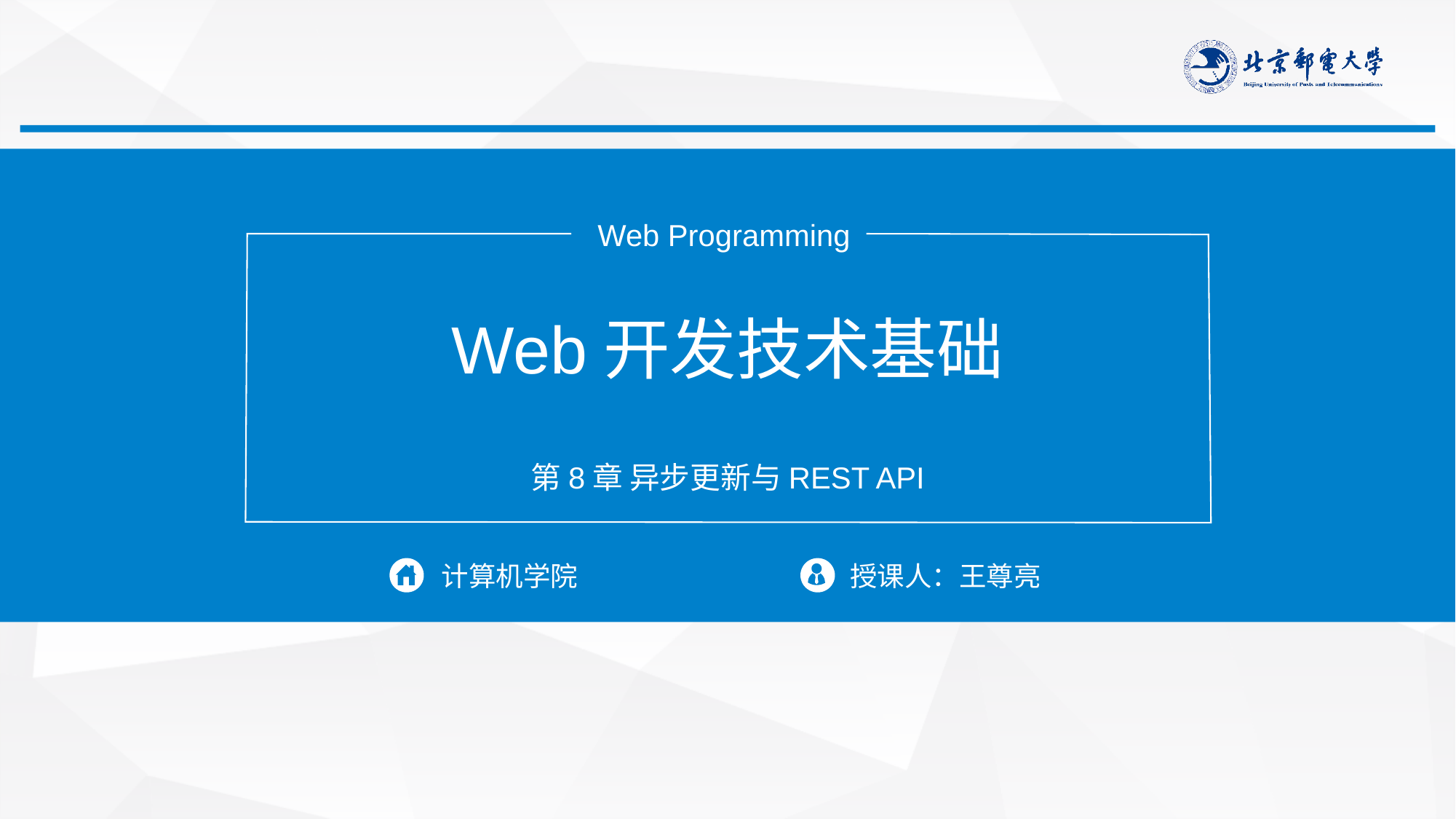

Web Programming

Web开发技术基础
第8章 异步更新与REST API
计算机学院
授课人：王尊亮